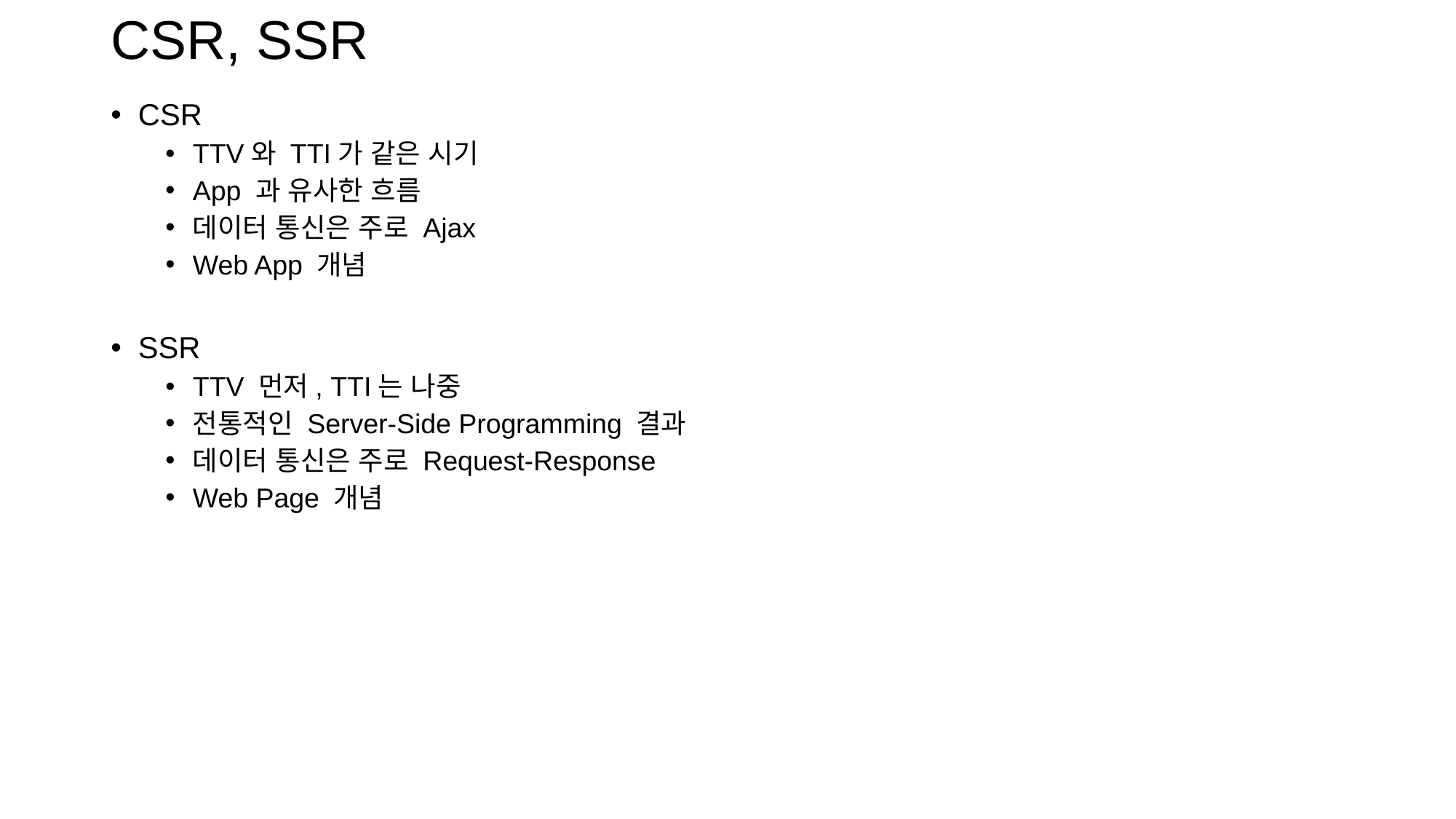

# CSR, SSR
CSR
TTV와 TTI가 같은 시기
App 과 유사한 흐름
데이터 통신은 주로 Ajax
Web App 개념

SSR
TTV 먼저, TTI는 나중
전통적인 Server-Side Programming 결과
데이터 통신은 주로 Request-Response
Web Page 개념